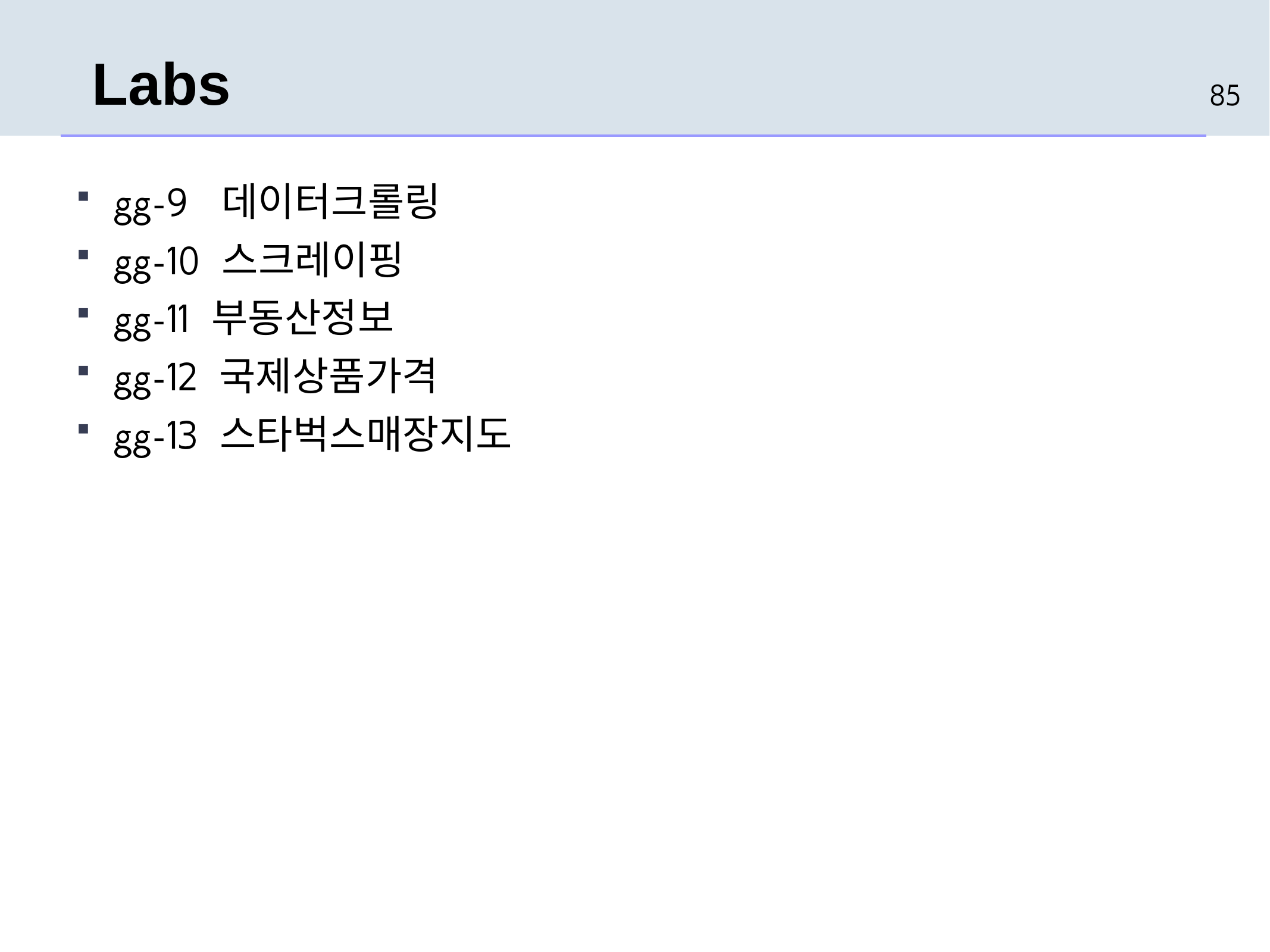

# Labs
85
gg-9  데이터크롤링
gg-10 스크레이핑
gg-11 부동산정보
gg-12 국제상품가격
gg-13 스타벅스매장지도